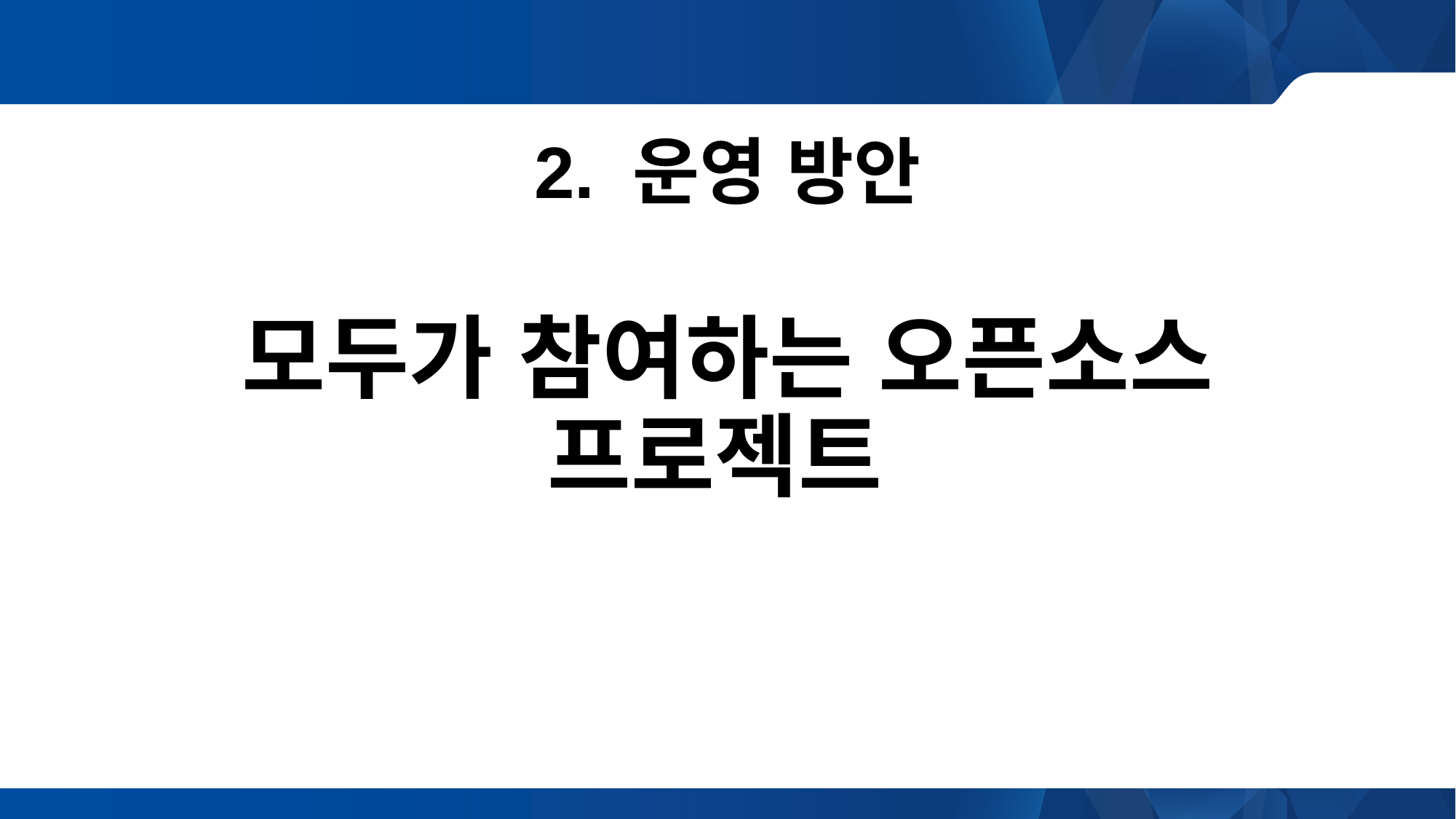

# 2. 운영 방안 모두가 참여하는 오픈소스 프로젝트